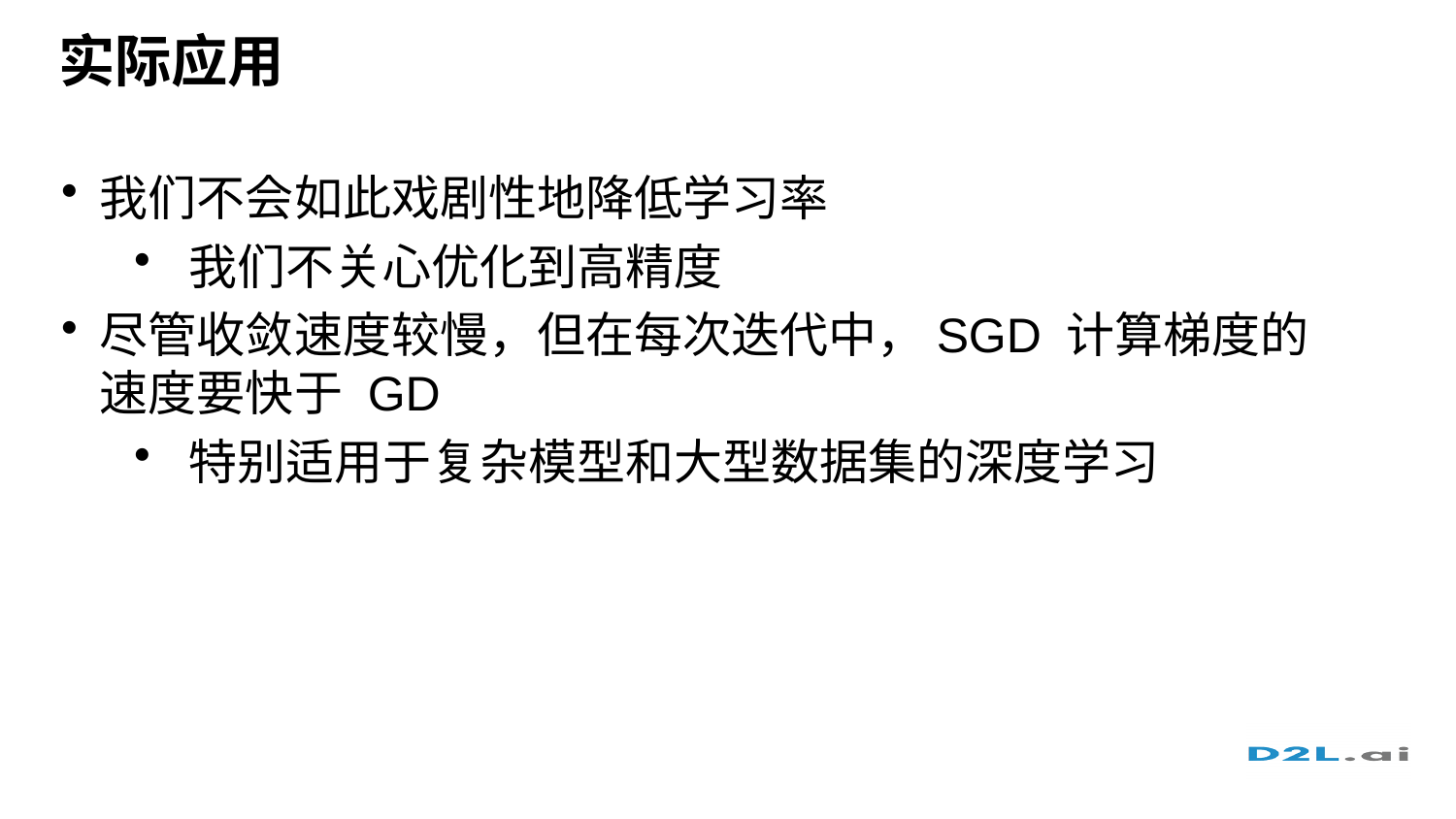

# 实际应用
我们不会如此戏剧性地降低学习率
我们不关心优化到高精度
尽管收敛速度较慢，但在每次迭代中，SGD 计算梯度的速度要快于 GD
特别适用于复杂模型和大型数据集的深度学习